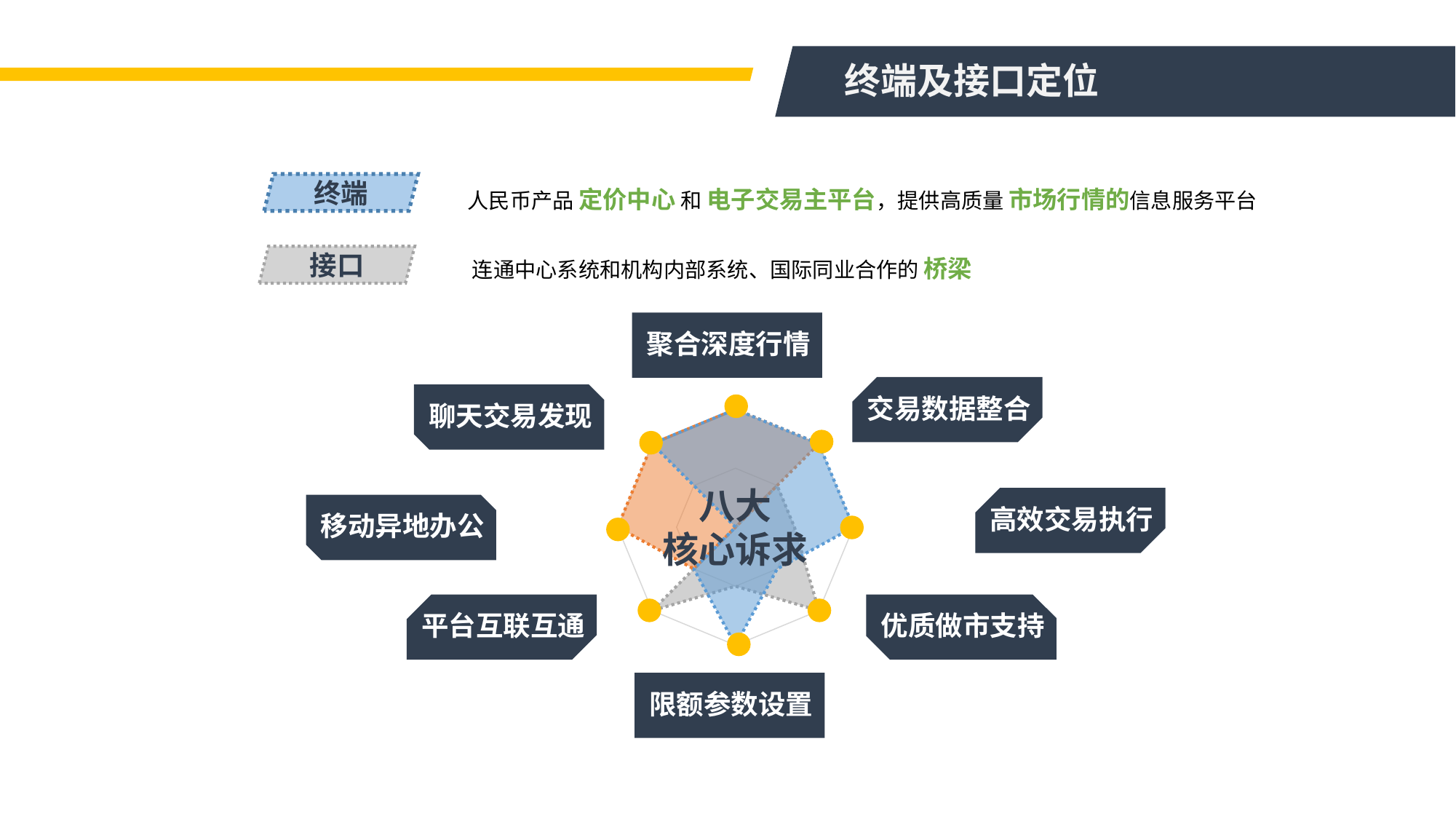

终端及接口定位

人民币产品 定价中心 和 电子交易主平台，提供高质量 市场行情的信息服务平台
终端

### Chart

| Category | 第一屏 | 第二屏 | 接口 |
|---|---|---|---|
| 聚合深度行情 | 2.0 | 2.0 | 0.0 |
| 交易数据整合 | 2.0 | 2.0 | 1.0 |
| 高效交易执行 | 2.0 | 0.0 | 1.0 |
| 优质做市支持 | 1.0 | 0.0 | 2.0 |
| 限额参数设置 | 2.0 | 0.0 | 1.0 |
| 平台互联互通 | 1.0 | 1.0 | 2.0 |
| 移动异地办公 | 0.0 | 2.0 | 0.0 |
| 聊天交易发现 | 2.0 | 2.0 | 0.0 |
连通中心系统和机构内部系统、国际同业合作的 桥梁
接口

聚合深度行情

交易数据整合

聊天交易发现

八大
核心诉求

高效交易执行

移动异地办公

平台互联互通

优质做市支持

限额参数设置